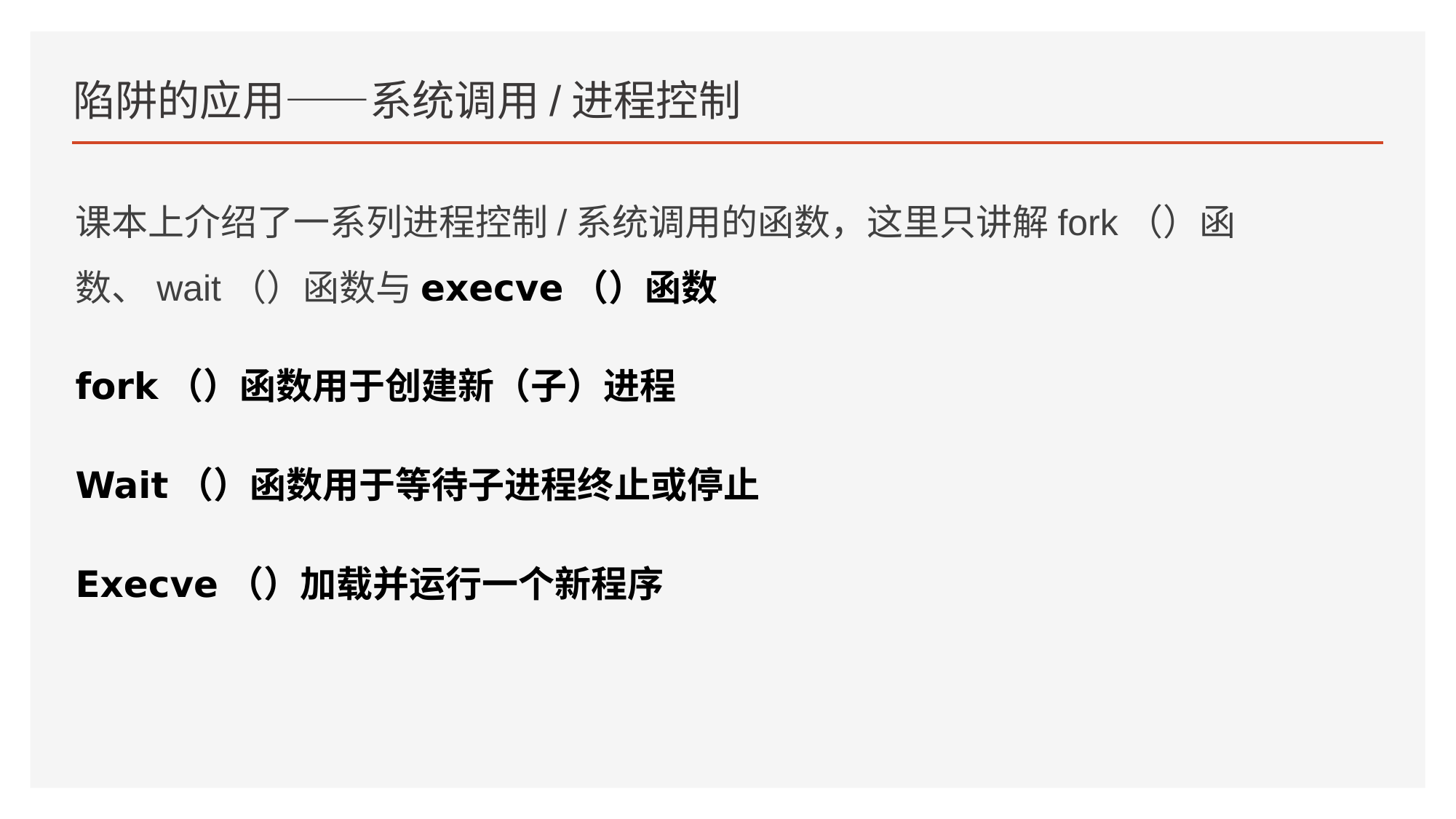

# 陷阱的应用——系统调用/进程控制
课本上介绍了一系列进程控制/系统调用的函数，这里只讲解fork（）函数、wait（）函数与execve（）函数
fork（）函数用于创建新（子）进程
Wait（）函数用于等待子进程终止或停止
Execve（）加载并运行一个新程序